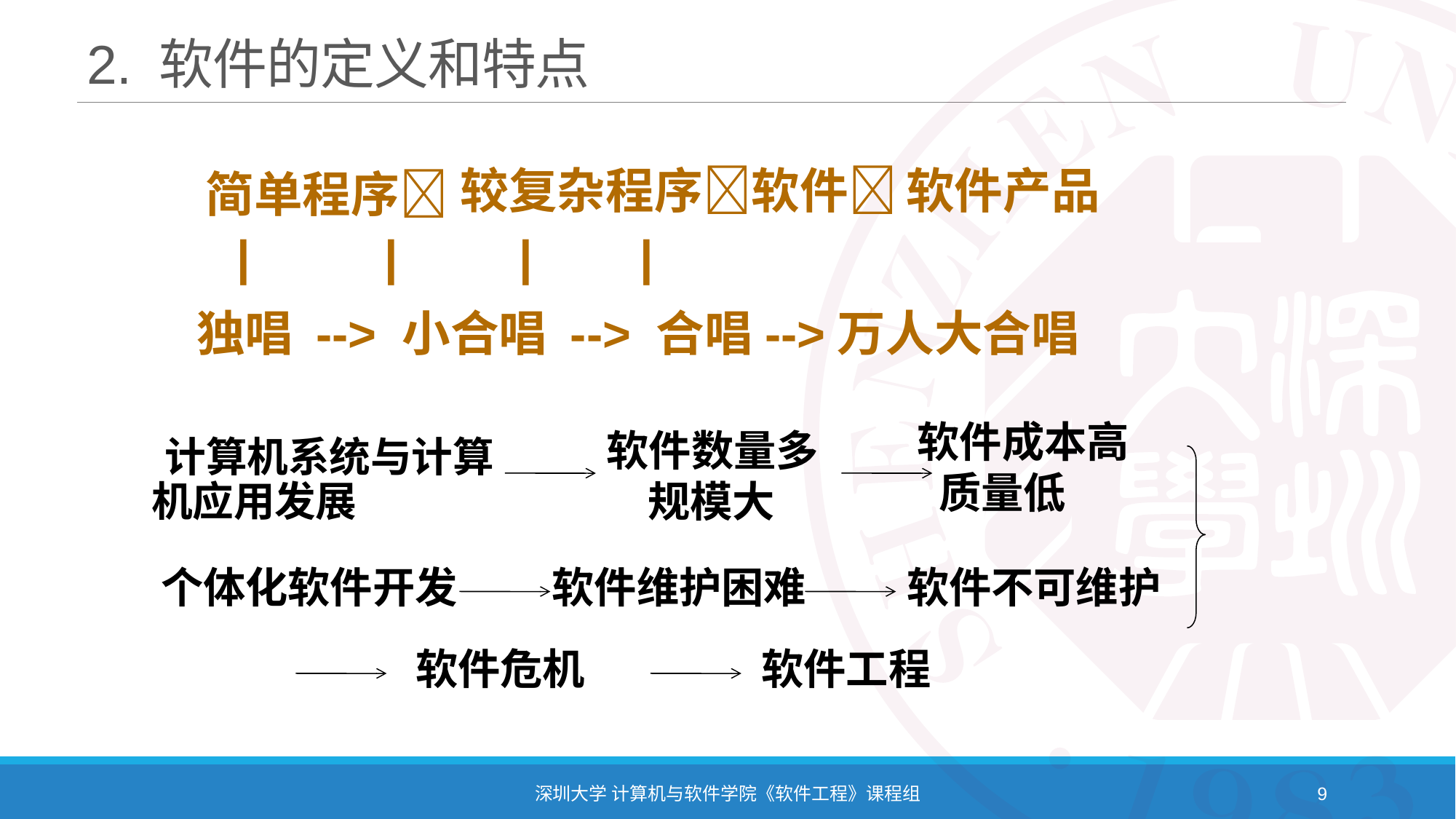

# 2. 软件的定义和特点
较复杂程序→
软件→
软件产品
简单程序→

   |          |         |        |
独唱 --> 小合唱 --> 合唱-->万人大合唱
 软件成本高质量低
软件数量多规模大
  计算机系统与计算机应用发展

个体化软件开发
软件维护困难
软件不可维护

软件危机
软件工程

深圳大学 计算机与软件学院《软件工程》课程组
9